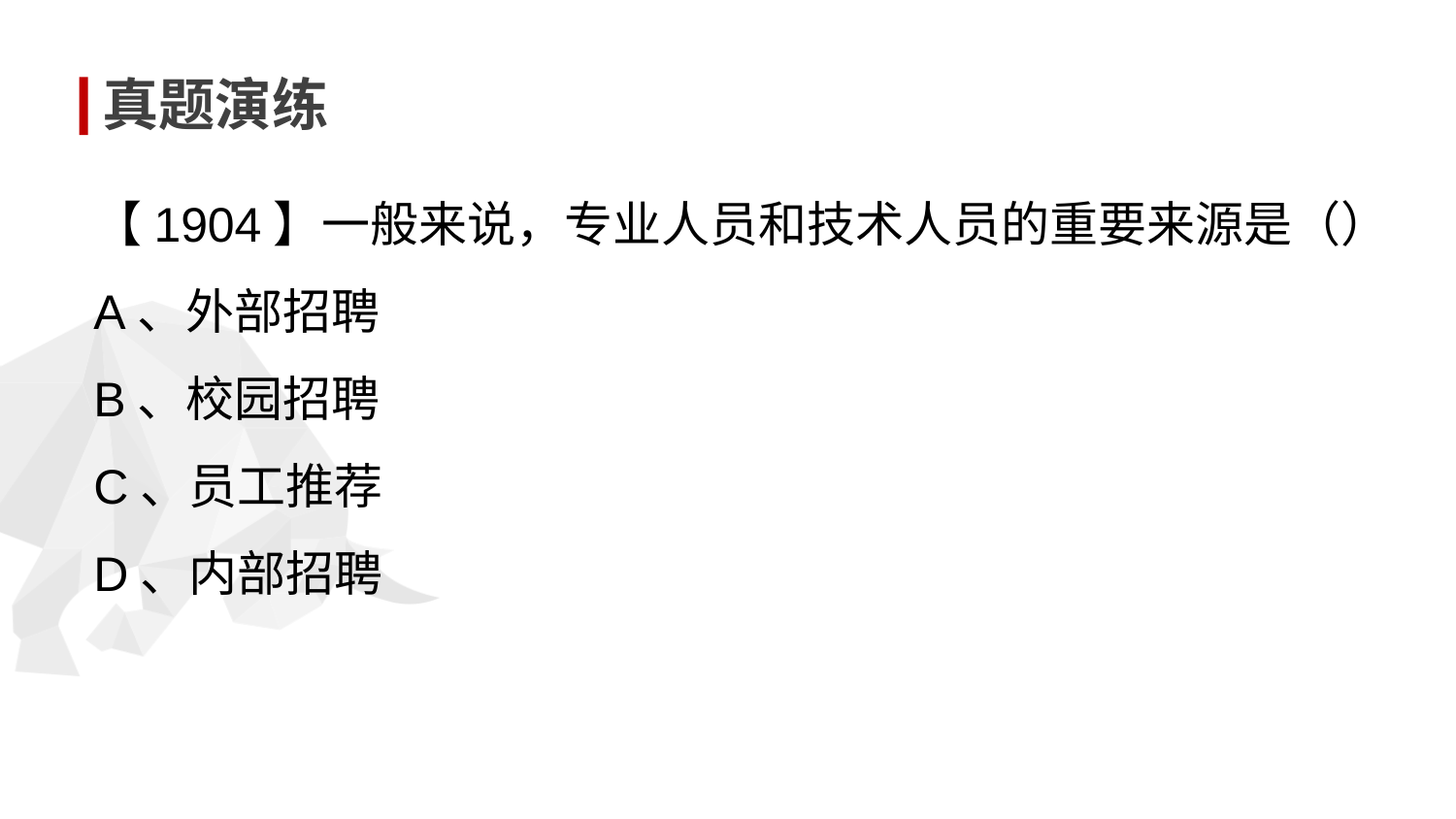

真题演练
【1904】一般来说，专业人员和技术人员的重要来源是（）
A、外部招聘
B、校园招聘
C、员工推荐
D、内部招聘